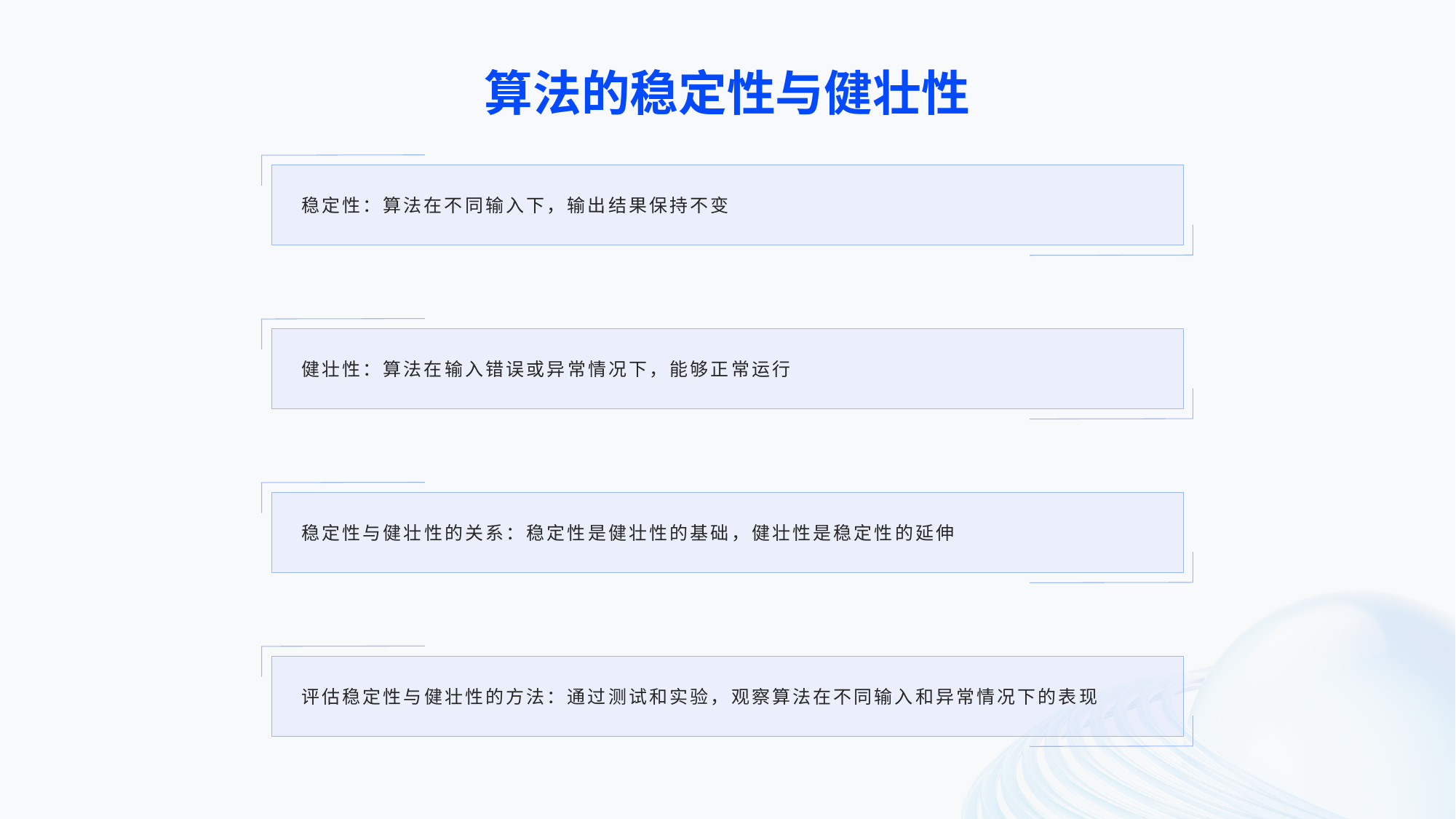

算法的稳定性与健壮性

稳定性：算法在不同输入下，输出结果保持不变

健壮性：算法在输入错误或异常情况下，能够正常运行

稳定性与健壮性的关系：稳定性是健壮性的基础，健壮性是稳定性的延伸

评估稳定性与健壮性的方法：通过测试和实验，观察算法在不同输入和异常情况下的表现